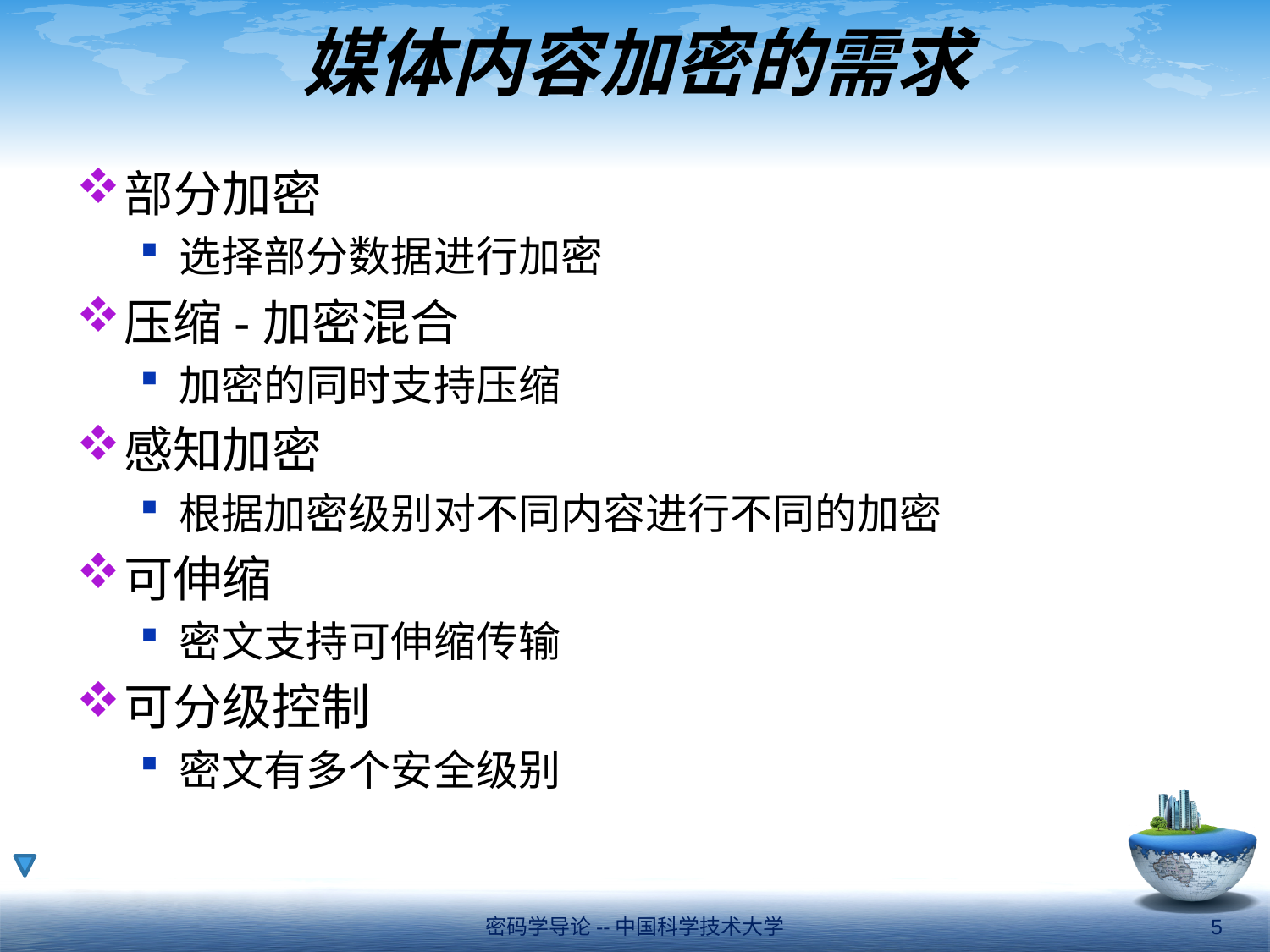

# 媒体内容加密的需求
部分加密
选择部分数据进行加密
压缩-加密混合
加密的同时支持压缩
感知加密
根据加密级别对不同内容进行不同的加密
可伸缩
密文支持可伸缩传输
可分级控制
密文有多个安全级别

密码学导论--中国科学技术大学
5